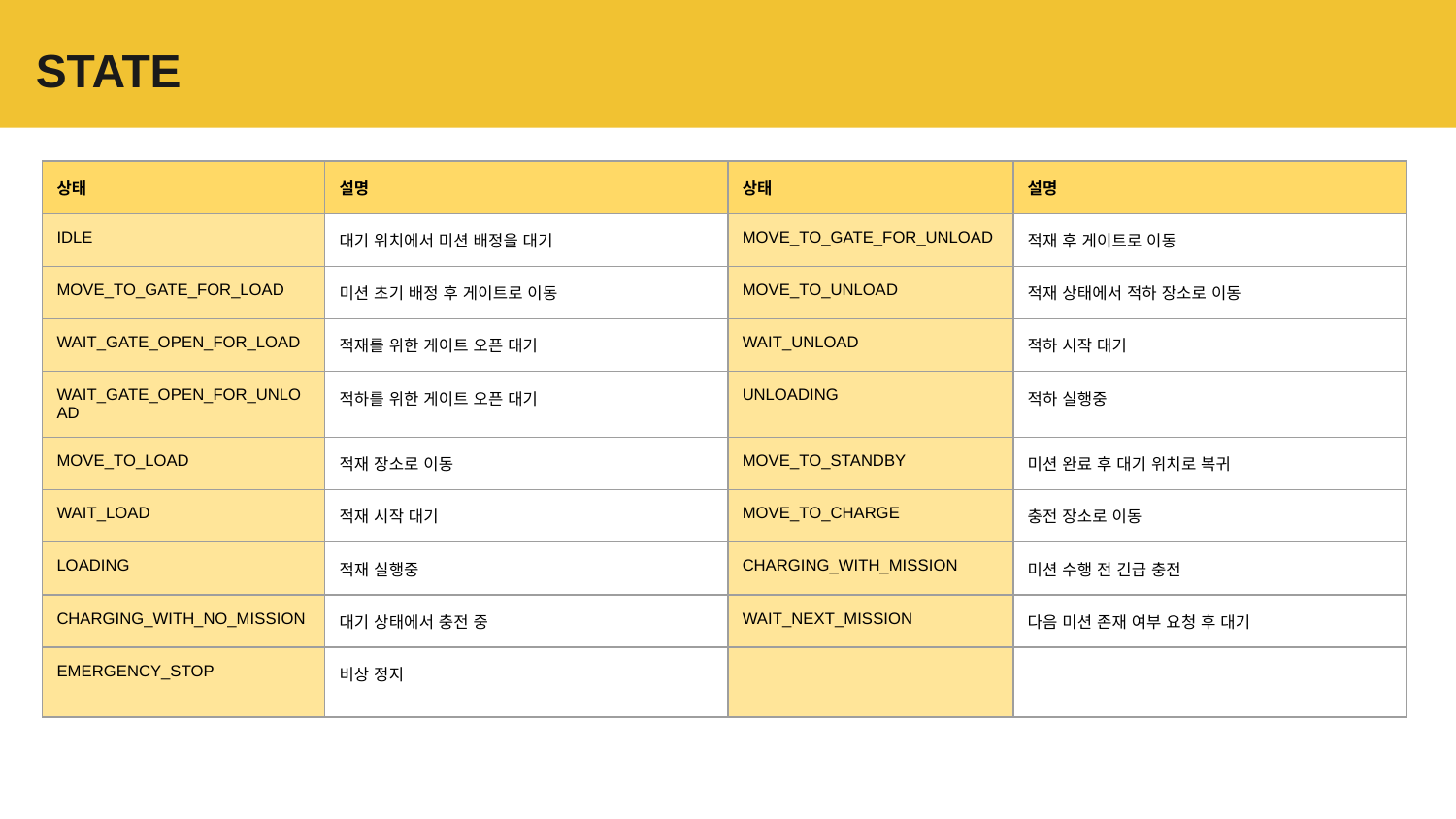

# STATE
| 상태 | 설명 | 상태 | 설명 |
| --- | --- | --- | --- |
| IDLE | 대기 위치에서 미션 배정을 대기 | MOVE\_TO\_GATE\_FOR\_UNLOAD | 적재 후 게이트로 이동 |
| MOVE\_TO\_GATE\_FOR\_LOAD | 미션 초기 배정 후 게이트로 이동 | MOVE\_TO\_UNLOAD | 적재 상태에서 적하 장소로 이동 |
| WAIT\_GATE\_OPEN\_FOR\_LOAD | 적재를 위한 게이트 오픈 대기 | WAIT\_UNLOAD | 적하 시작 대기 |
| WAIT\_GATE\_OPEN\_FOR\_UNLOAD | 적하를 위한 게이트 오픈 대기 | UNLOADING | 적하 실행중 |
| MOVE\_TO\_LOAD | 적재 장소로 이동 | MOVE\_TO\_STANDBY | 미션 완료 후 대기 위치로 복귀 |
| WAIT\_LOAD | 적재 시작 대기 | MOVE\_TO\_CHARGE | 충전 장소로 이동 |
| LOADING | 적재 실행중 | CHARGING\_WITH\_MISSION | 미션 수행 전 긴급 충전 |
| CHARGING\_WITH\_NO\_MISSION | 대기 상태에서 충전 중 | WAIT\_NEXT\_MISSION | 다음 미션 존재 여부 요청 후 대기 |
| EMERGENCY\_STOP | 비상 정지 |  |  |